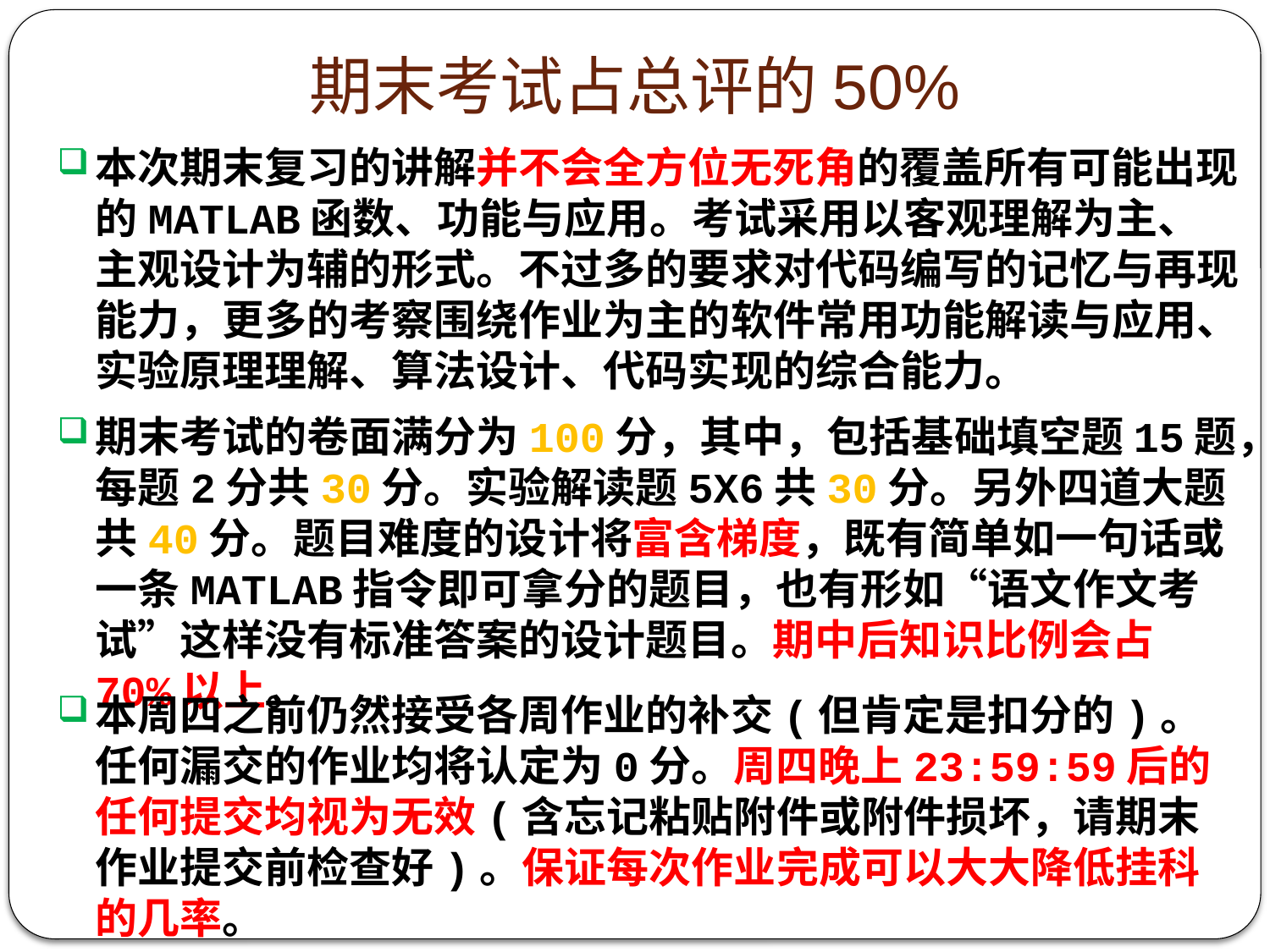

# 期末考试占总评的50%
本次期末复习的讲解并不会全方位无死角的覆盖所有可能出现的MATLAB函数、功能与应用。考试采用以客观理解为主、主观设计为辅的形式。不过多的要求对代码编写的记忆与再现能力，更多的考察围绕作业为主的软件常用功能解读与应用、实验原理理解、算法设计、代码实现的综合能力。
期末考试的卷面满分为100分，其中，包括基础填空题15题，每题2分共30分。实验解读题5X6共30分。另外四道大题共40分。题目难度的设计将富含梯度，既有简单如一句话或一条MATLAB指令即可拿分的题目，也有形如“语文作文考试”这样没有标准答案的设计题目。期中后知识比例会占70%以上。
本周四之前仍然接受各周作业的补交(但肯定是扣分的)。任何漏交的作业均将认定为0分。周四晚上23:59:59后的任何提交均视为无效(含忘记粘贴附件或附件损坏，请期末作业提交前检查好)。保证每次作业完成可以大大降低挂科的几率。